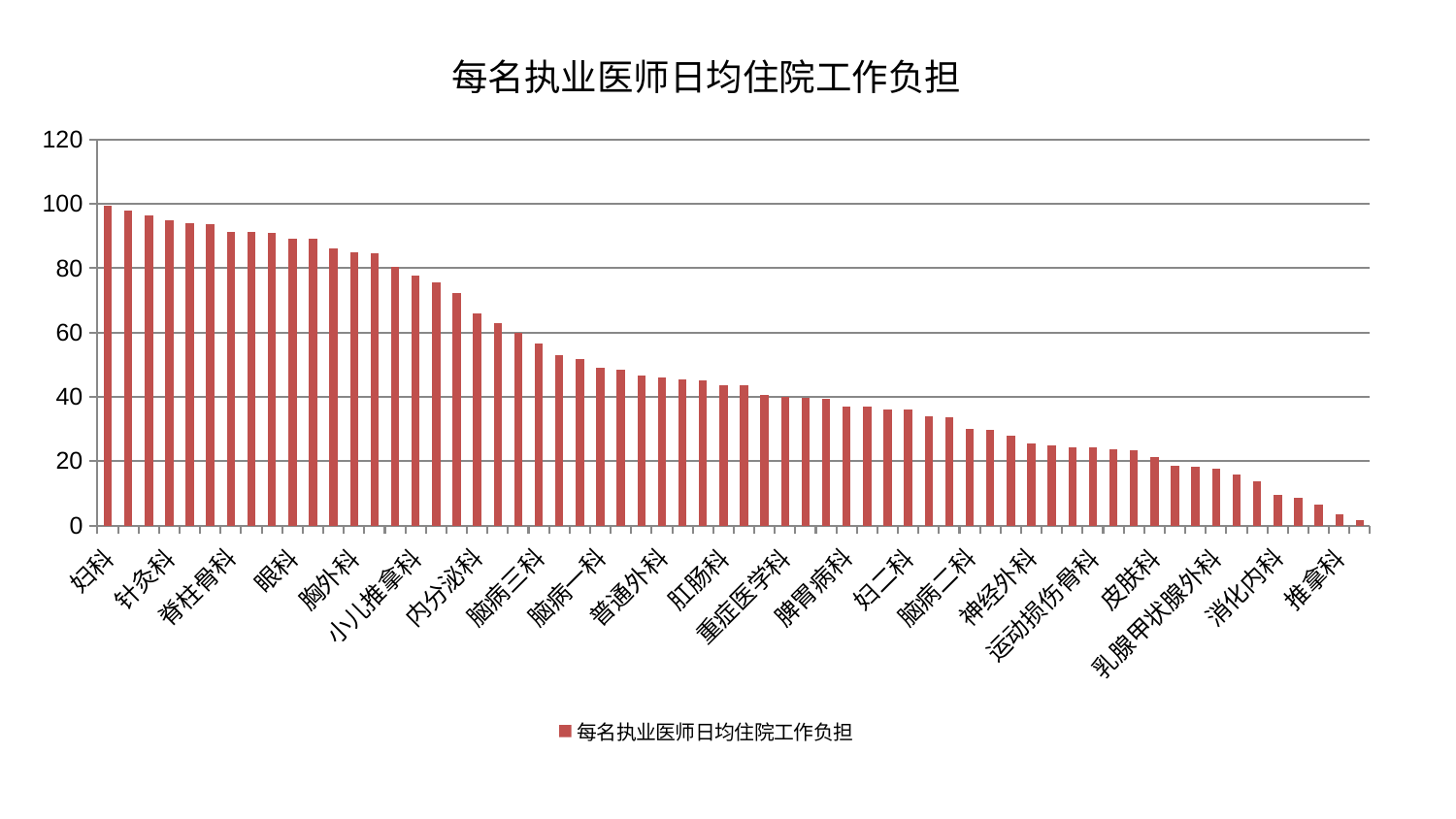

### Chart: 每名执业医师日均住院工作负担

| Category | 每名执业医师日均住院工作负担 |
|---|---|
| 妇科 | 99.59543936504306 |
| 中医外治中心 | 97.92884936262513 |
| 显微骨科 | 96.51445530406045 |
| 针灸科 | 94.84361868455598 |
| 周围血管科 | 94.10517971199343 |
| 骨科 | 93.72720761154415 |
| 脊柱骨科 | 91.44260868770708 |
| 医院 | 91.37949005297132 |
| 肝胆外科 | 91.09413463397253 |
| 眼科 | 89.09199775464094 |
| 微创骨科 | 89.03872532913869 |
| 东区肾病科 | 86.09335873940556 |
| 胸外科 | 85.03953153164365 |
| 康复科 | 84.57235064286832 |
| 肾脏内科 | 80.33246699099574 |
| 小儿推拿科 | 77.60233961025698 |
| 创伤骨科 | 75.70788334623582 |
| 神经内科 | 72.43743918113728 |
| 内分泌科 | 65.82475557888606 |
| 产科 | 63.0347971238908 |
| 老年医学科 | 59.99619779044514 |
| 脑病三科 | 56.489768364463224 |
| 呼吸内科 | 52.85113149841742 |
| 心病三科 | 51.84132311880087 |
| 脑病一科 | 48.99143950184816 |
| 风湿病科 | 48.53243666573821 |
| 儿科 | 46.793400412826756 |
| 普通外科 | 46.064123849756534 |
| 综合内科 | 45.374413688607575 |
| 中医经典科 | 45.15928312232245 |
| 肛肠科 | 43.67096689179925 |
| 西区重症医学科 | 43.54066558110314 |
| 治未病中心 | 40.58614280978476 |
| 重症医学科 | 40.03632408482931 |
| 美容皮肤科 | 39.53508057817932 |
| 心病四科 | 39.37867557570649 |
| 脾胃病科 | 37.08302920773363 |
| 耳鼻喉科 | 37.01807340625236 |
| 脾胃科消化科合并 | 36.17212860596681 |
| 妇二科 | 36.171489649225144 |
| 泌尿外科 | 33.92731232717481 |
| 男科 | 33.62987050115207 |
| 脑病二科 | 30.033020220966343 |
| 东区重症医学科 | 29.670189073938722 |
| 小儿骨科 | 27.89219423162188 |
| 神经外科 | 25.372121217019416 |
| 肿瘤内科 | 25.0314725081791 |
| 妇科妇二科合并 | 24.421404164008244 |
| 运动损伤骨科 | 24.31120654712324 |
| 肾病科 | 23.79852201345114 |
| 肝病科 | 23.40473315901601 |
| 皮肤科 | 21.35914647743087 |
| 关节骨科 | 18.476412429157428 |
| 身心医学科 | 18.320190437489646 |
| 乳腺甲状腺外科 | 17.53921196933692 |
| 心病二科 | 16.000871232887313 |
| 血液科 | 13.60106675999786 |
| 消化内科 | 9.593619836830559 |
| 心病一科 | 8.639449837449064 |
| 心血管内科 | 6.413426290969659 |
| 推拿科 | 3.606021743048071 |
| 口腔科 | 1.5749378970659533 |
207